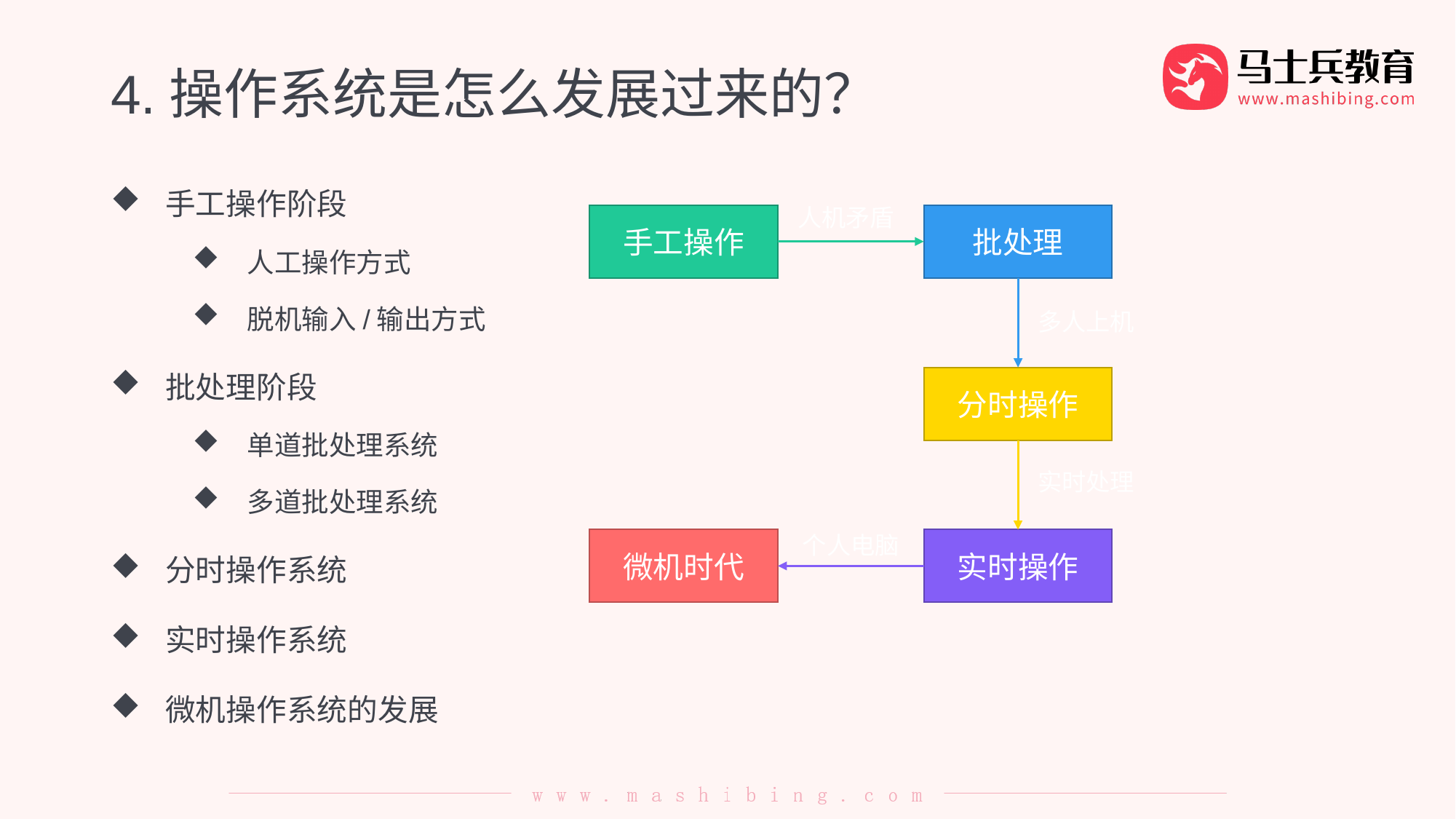

# 4.操作系统是怎么发展过来的？
手工操作阶段
人工操作方式
脱机输入/输出方式
批处理阶段
单道批处理系统
多道批处理系统
分时操作系统
实时操作系统
微机操作系统的发展
人机矛盾
手工操作
批处理
多人上机
分时操作
实时处理
个人电脑
微机时代
实时操作